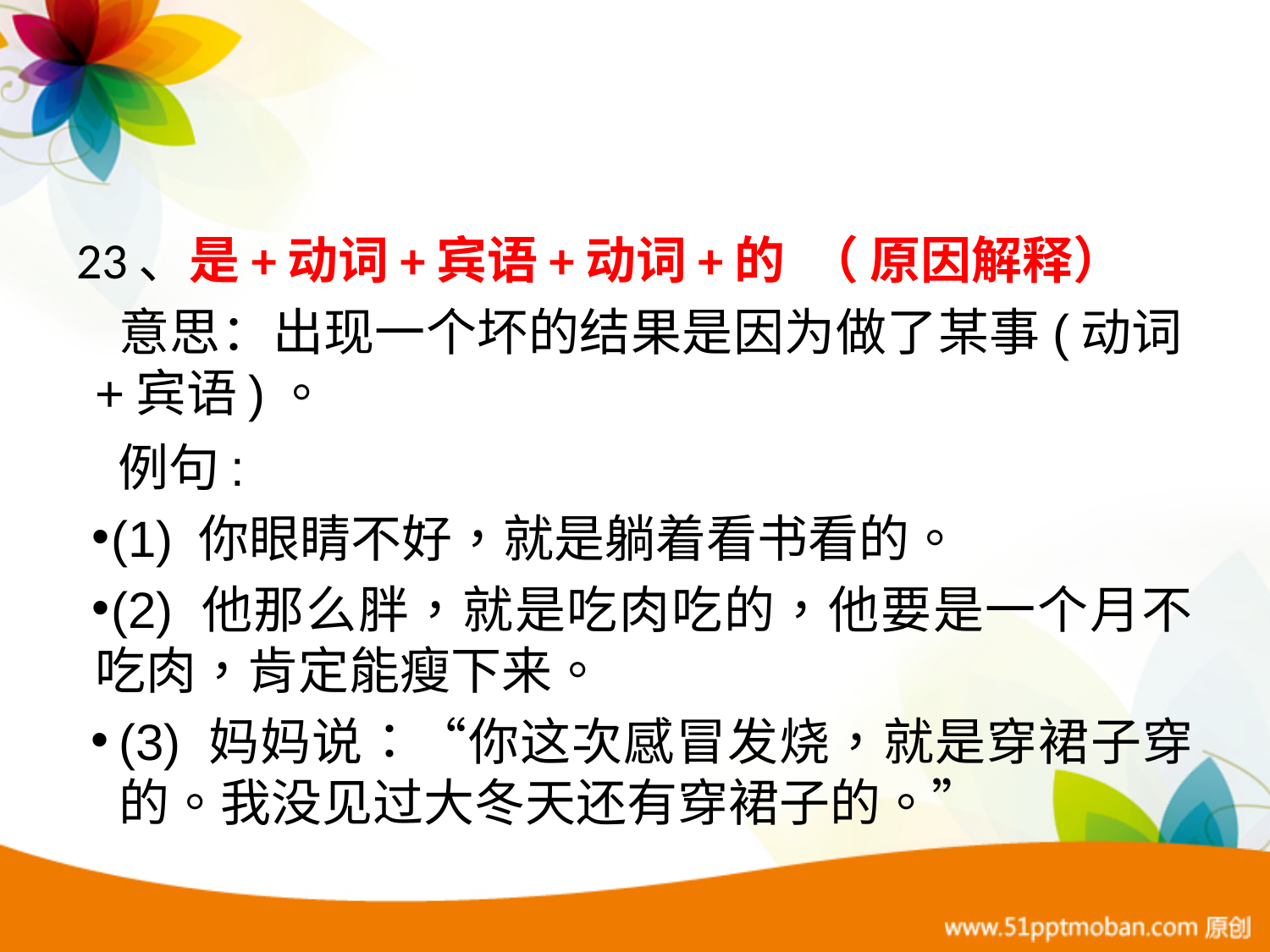

#
23、是+动词+宾语+动词+的  （ 原因解释）
 意思：出现一个坏的结果是因为做了某事(动词+宾语)。
 例句:
(1) 你眼睛不好，就是躺着看书看的。
(2) 他那么胖，就是吃肉吃的，他要是一个月不吃肉，肯定能瘦下来。
(3) 妈妈说：“你这次感冒发烧，就是穿裙子穿的。我没见过大冬天还有穿裙子的。”